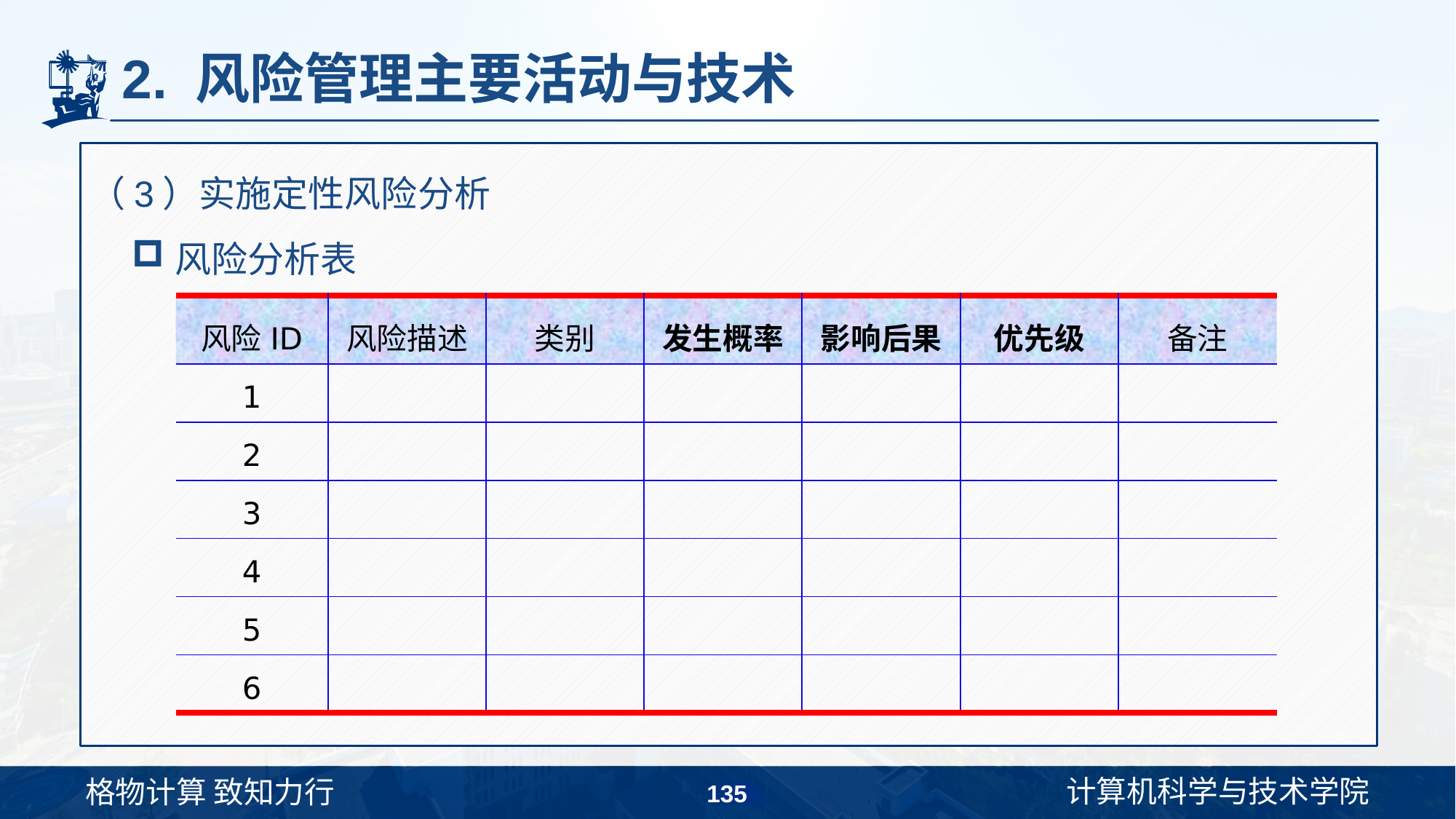

# 2. 风险管理主要活动与技术
（3）实施定性风险分析
风险分析表

| 风险ID | 风险描述 | 类别 | 发生概率 | 影响后果 | 优先级 | 备注 |
| --- | --- | --- | --- | --- | --- | --- |
| 1 |  |  |  |  |  |  |
| 2 |  |  |  |  |  |  |
| 3 |  |  |  |  |  |  |
| 4 |  |  |  |  |  |  |
| 5 |  |  |  |  |  |  |
| 6 |  |  |  |  |  |  |
135